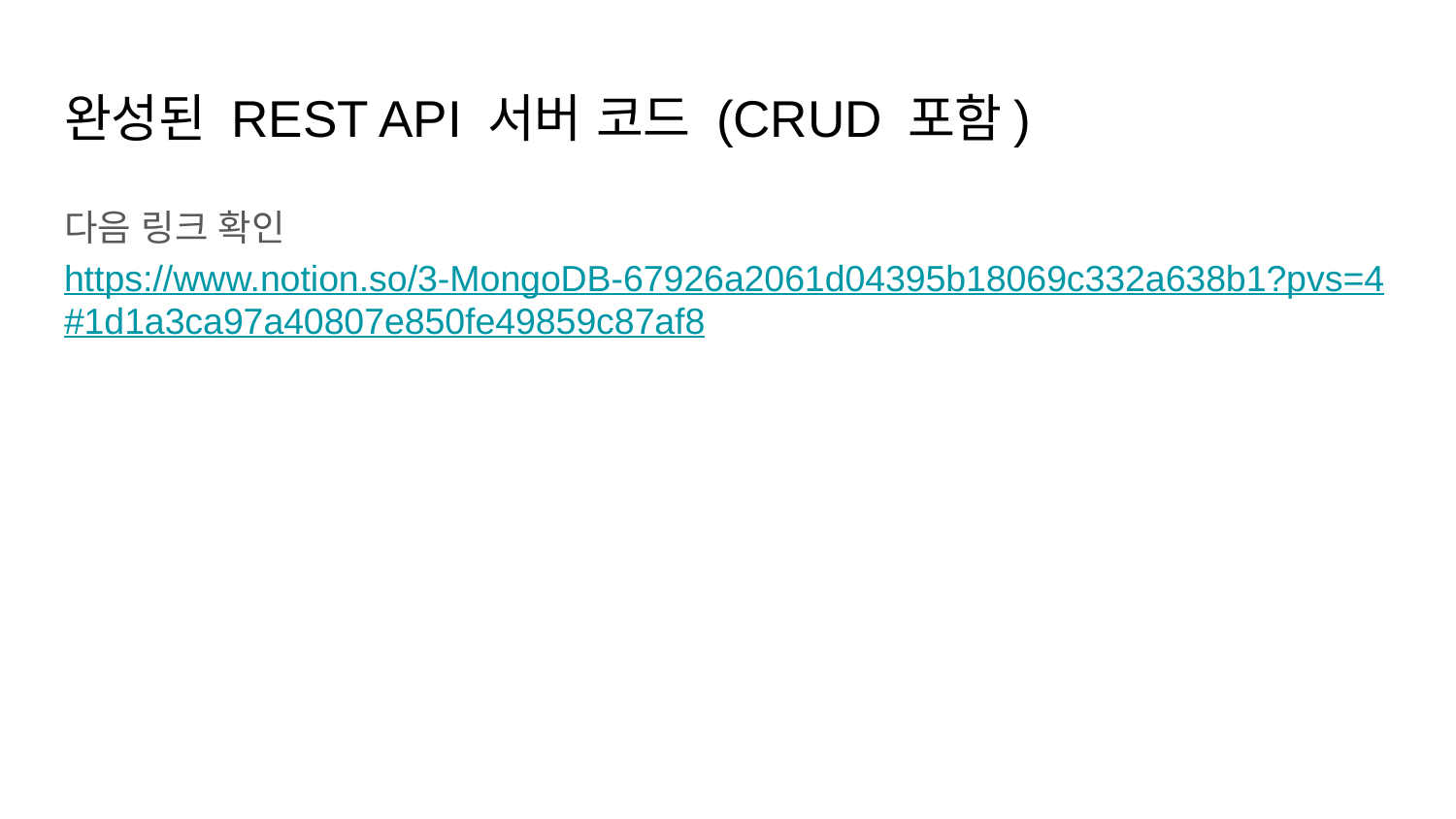

# 완성된 REST API 서버 코드 (CRUD 포함)
다음 링크 확인
https://www.notion.so/3-MongoDB-67926a2061d04395b18069c332a638b1?pvs=4#1d1a3ca97a40807e850fe49859c87af8